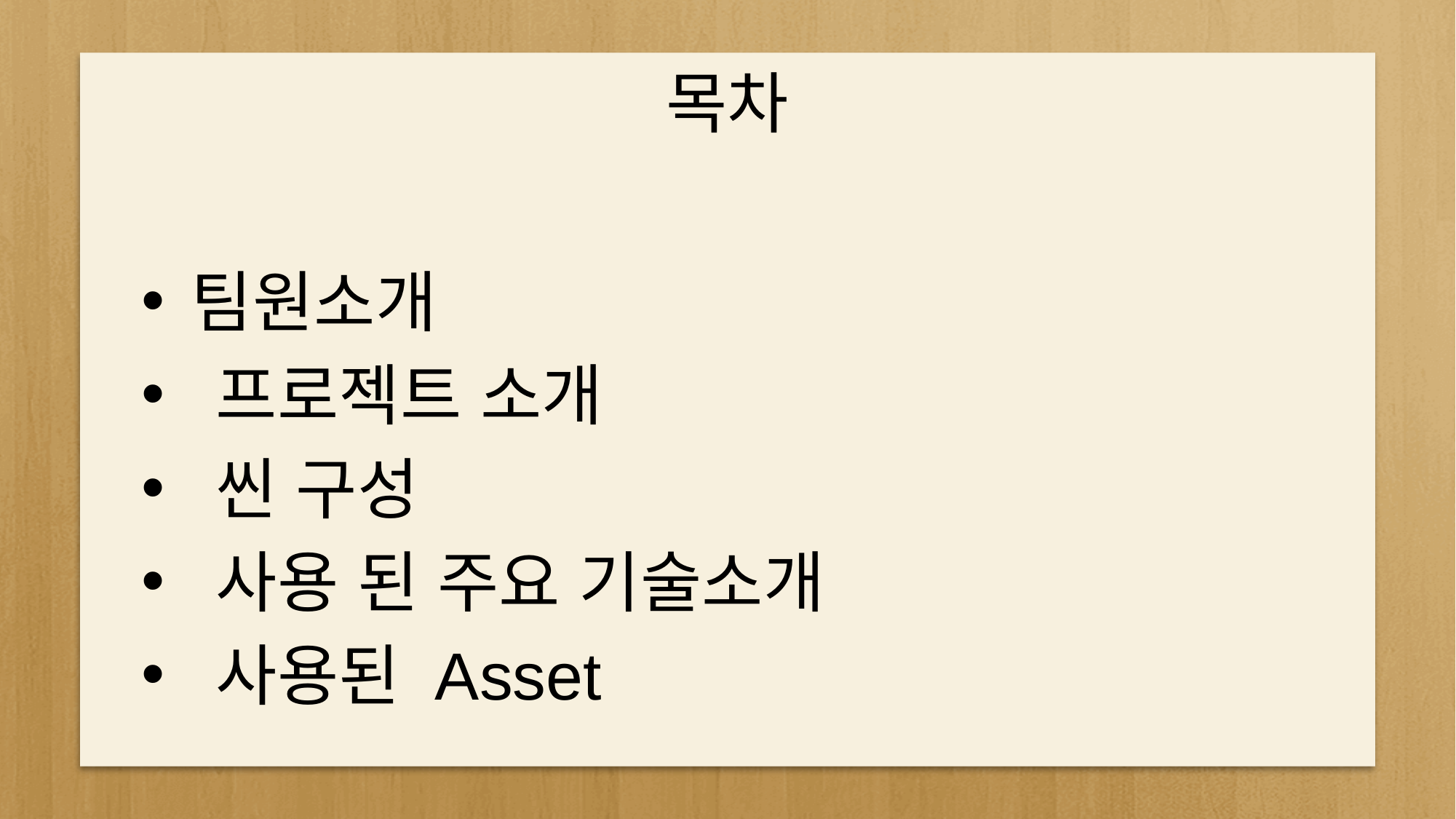

# 목차
팀원소개
프로젝트 소개
씬 구성
사용 된 주요 기술소개
사용된 Asset